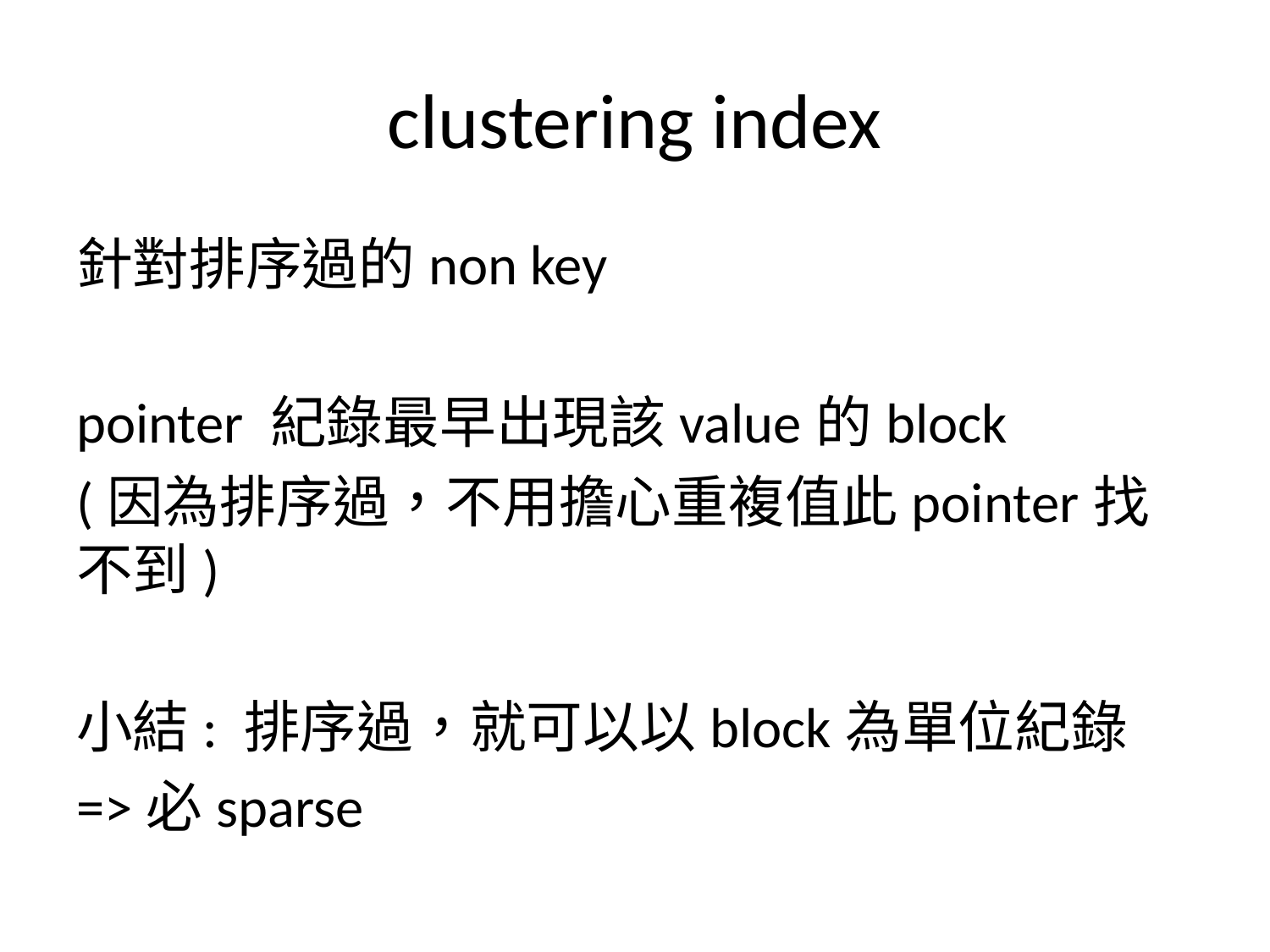

# clustering index
針對排序過的non key

pointer 紀錄最早出現該value的block
(因為排序過，不用擔心重複值此pointer找不到)

小結: 排序過，就可以以block為單位紀錄
=>必sparse